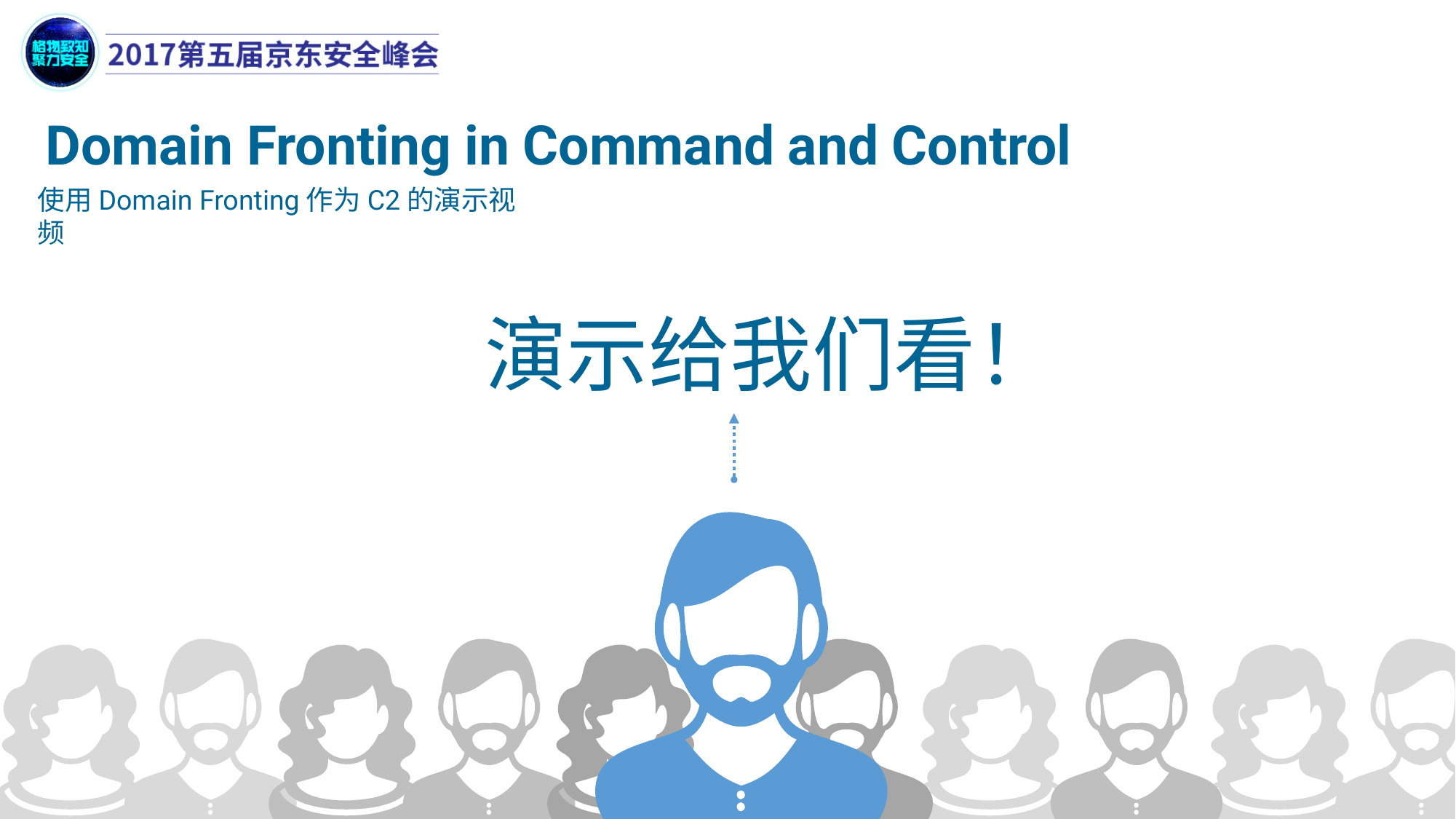

Domain Fronting in Command and Control
使用Domain Fronting作为C2的演示视频
演示给我们看！